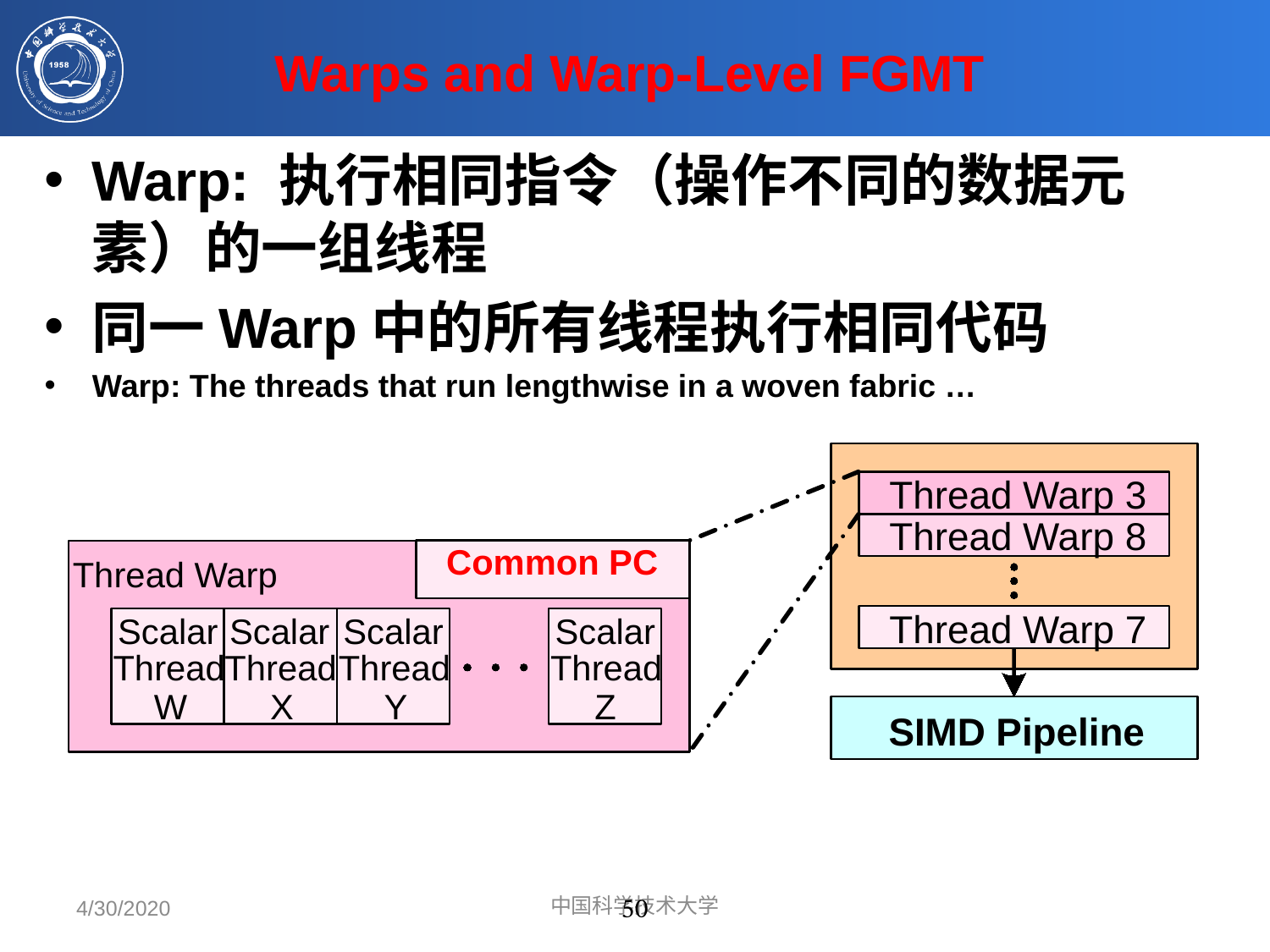

# Warps and Warp-Level FGMT
Warp: 执行相同指令（操作不同的数据元素）的一组线程
同一Warp中的所有线程执行相同代码
Warp: The threads that run lengthwise in a woven fabric …

Thread Warp 3

Thread Warp 8

Common PC

Thread Warp

Thread Warp 7

Scalar
Scalar
Scalar
Scalar
Thread
Thread
Thread
Thread

W
X
Y
Z

SIMD Pipeline
4/30/2020
50
中国科学技术大学